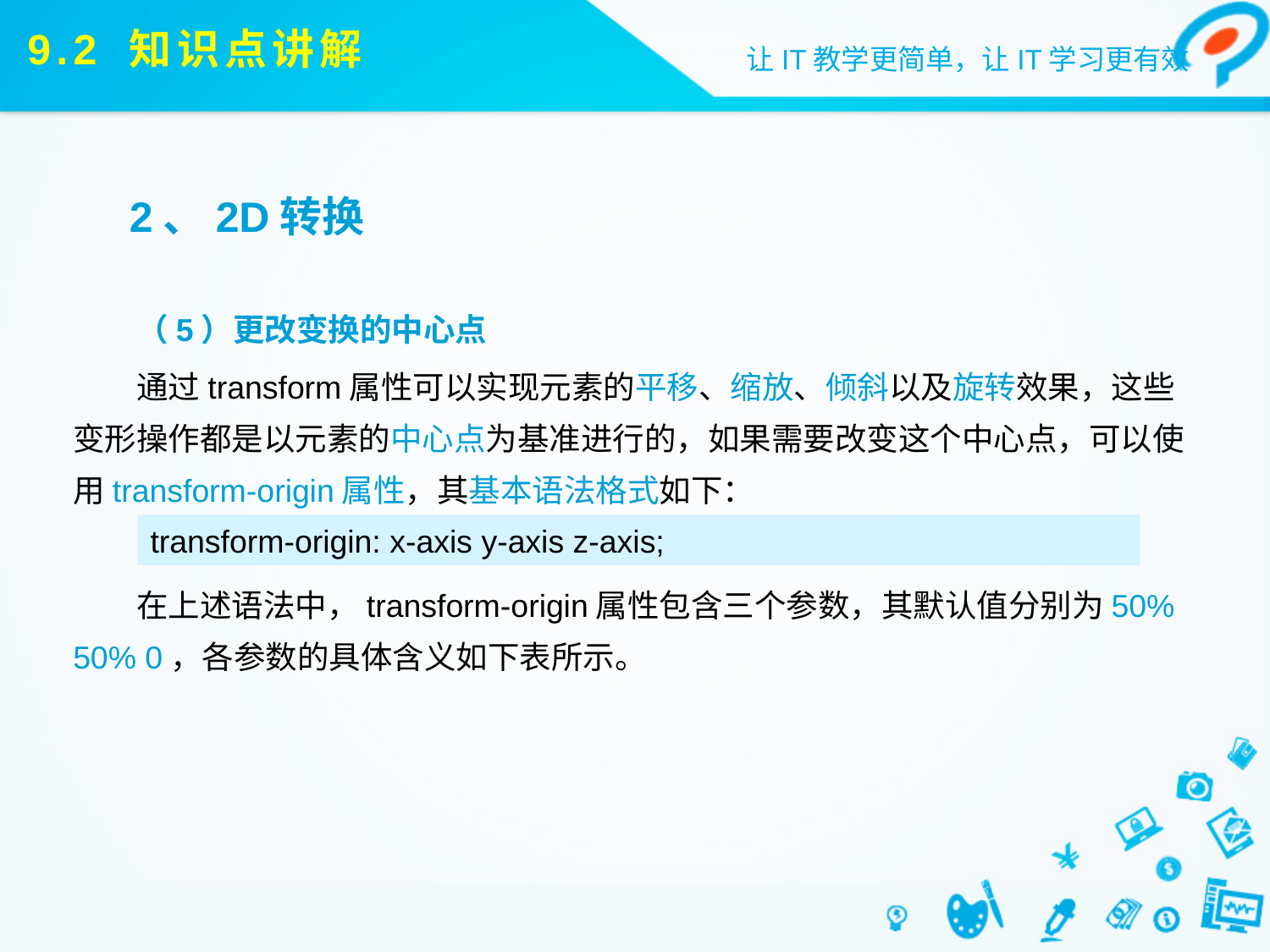

# 9.2 知识点讲解
2、2D转换
（5）更改变换的中心点
通过transform属性可以实现元素的平移、缩放、倾斜以及旋转效果，这些变形操作都是以元素的中心点为基准进行的，如果需要改变这个中心点，可以使用transform-origin属性，其基本语法格式如下：

在上述语法中，transform-origin属性包含三个参数，其默认值分别为50% 50% 0，各参数的具体含义如下表所示。
transform-origin: x-axis y-axis z-axis;